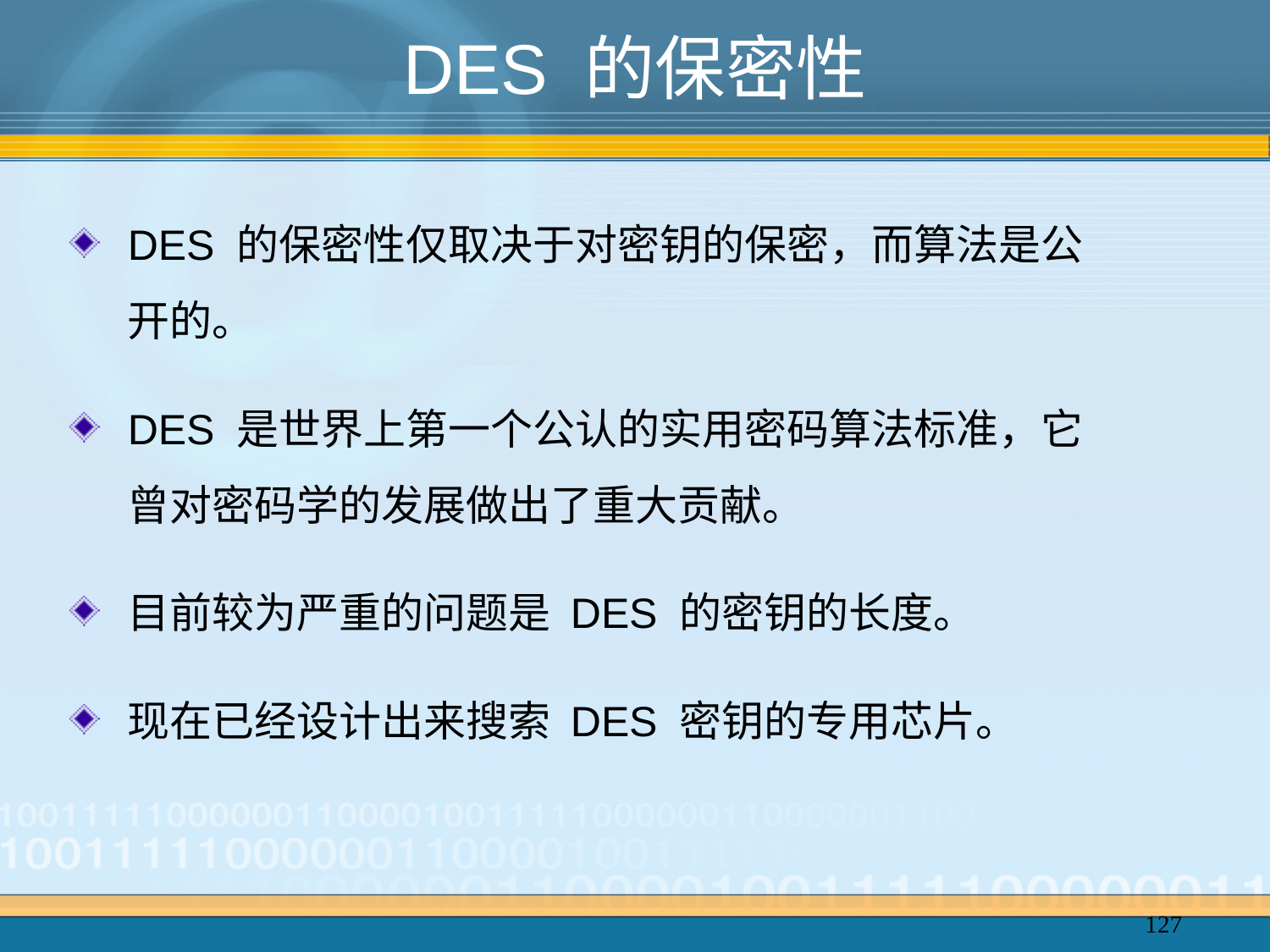

# DES 的保密性
DES 的保密性仅取决于对密钥的保密，而算法是公开的。
DES 是世界上第一个公认的实用密码算法标准，它曾对密码学的发展做出了重大贡献。
目前较为严重的问题是 DES 的密钥的长度。
现在已经设计出来搜索 DES 密钥的专用芯片。
127